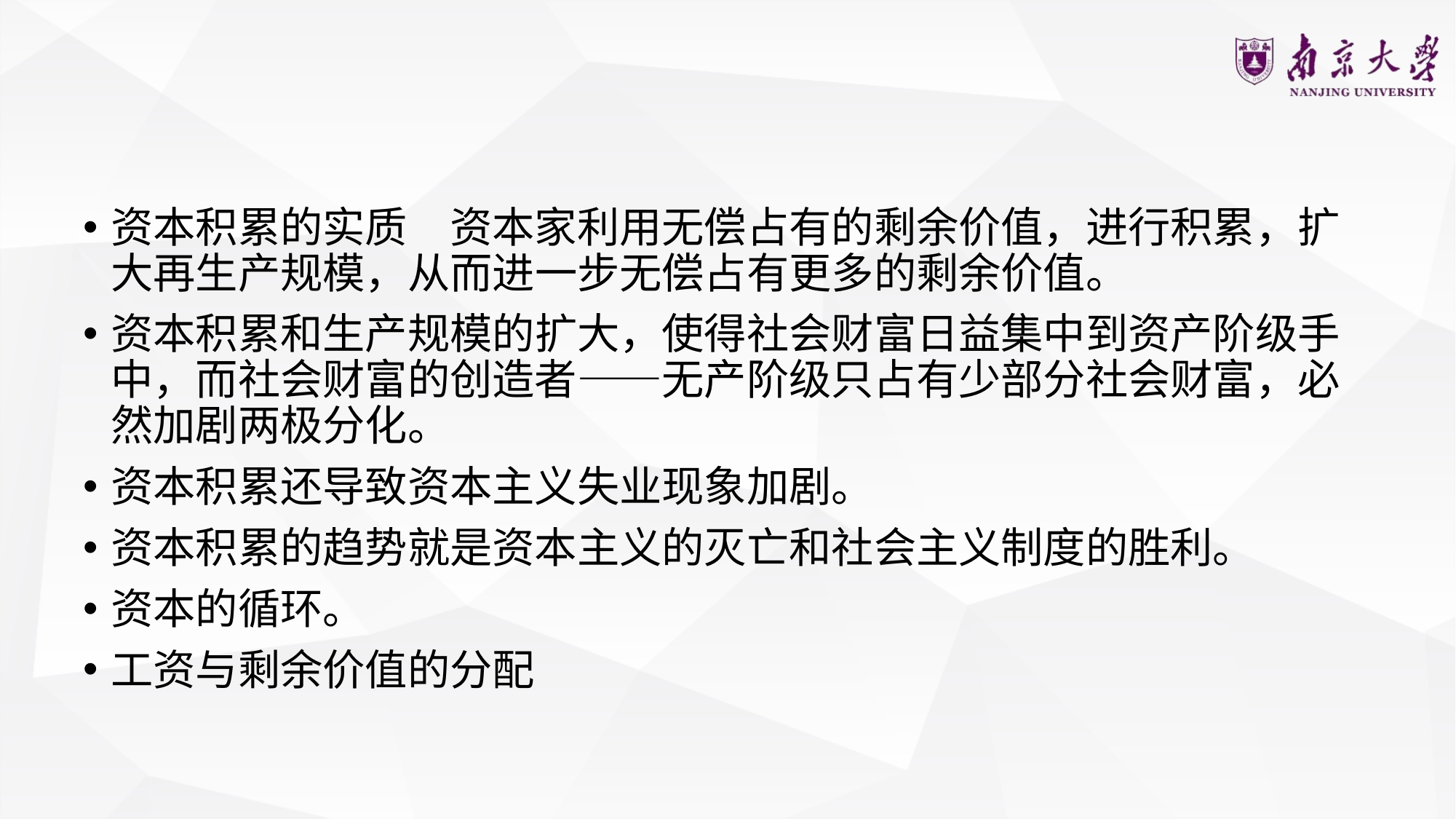

#

资本积累的实质　资本家利用无偿占有的剩余价值，进行积累，扩大再生产规模，从而进一步无偿占有更多的剩余价值。
资本积累和生产规模的扩大，使得社会财富日益集中到资产阶级手中，而社会财富的创造者——无产阶级只占有少部分社会财富，必然加剧两极分化。
资本积累还导致资本主义失业现象加剧。
资本积累的趋势就是资本主义的灭亡和社会主义制度的胜利。
资本的循环。
工资与剩余价值的分配